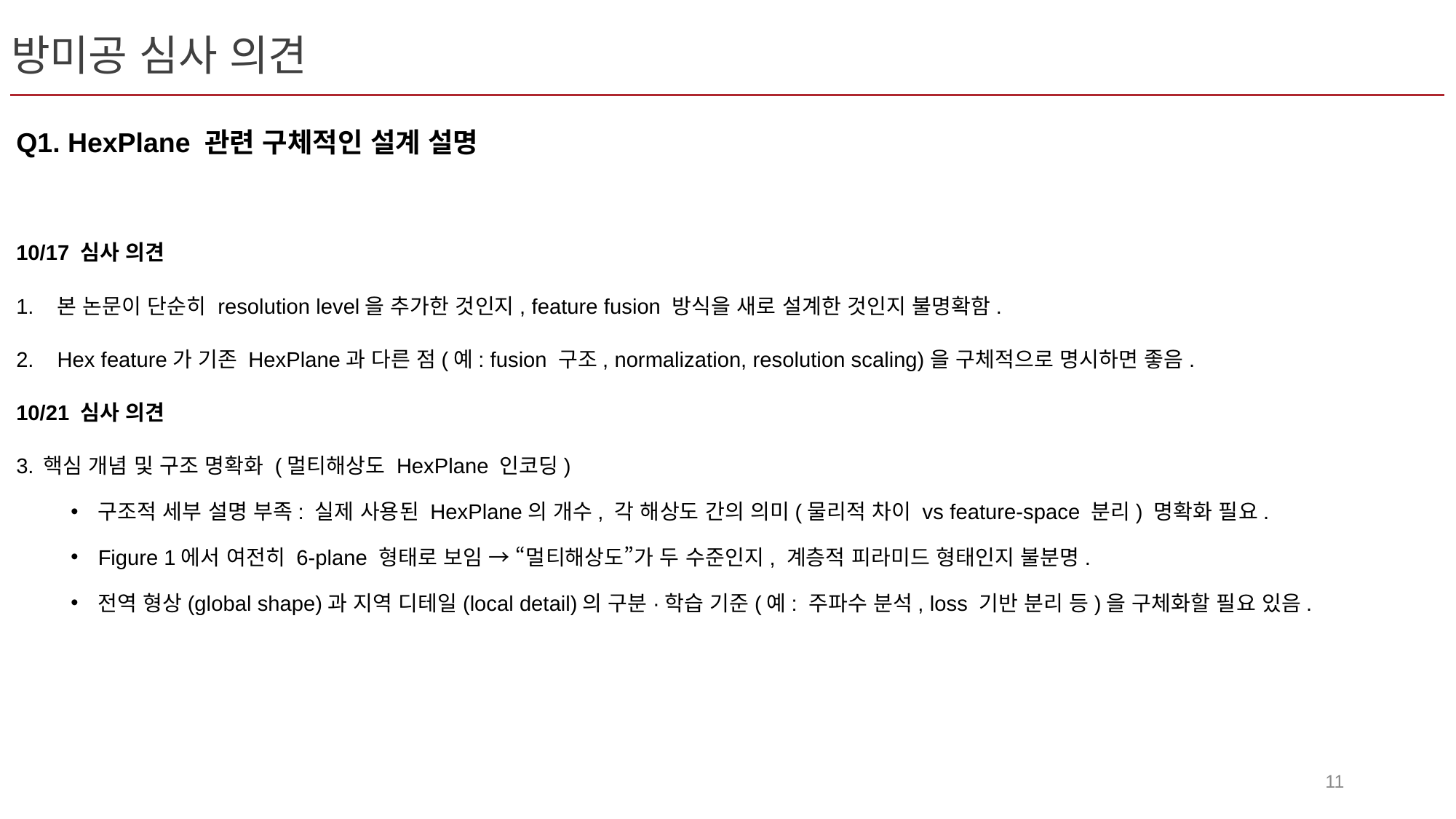

# 방미공 심사 의견
Q1. HexPlane 관련 구체적인 설계 설명

10/17 심사 의견
본 논문이 단순히 resolution level을 추가한 것인지, feature fusion 방식을 새로 설계한 것인지 불명확함.
Hex feature가 기존 HexPlane과 다른 점(예: fusion 구조, normalization, resolution scaling)을 구체적으로 명시하면 좋음.
10/21 심사 의견
핵심 개념 및 구조 명확화 (멀티해상도 HexPlane 인코딩)
구조적 세부 설명 부족: 실제 사용된 HexPlane의 개수, 각 해상도 간의 의미(물리적 차이 vs feature-space 분리) 명확화 필요.
Figure 1에서 여전히 6-plane 형태로 보임 → “멀티해상도”가 두 수준인지, 계층적 피라미드 형태인지 불분명.
전역 형상(global shape)과 지역 디테일(local detail)의 구분·학습 기준(예: 주파수 분석, loss 기반 분리 등)을 구체화할 필요 있음.
11